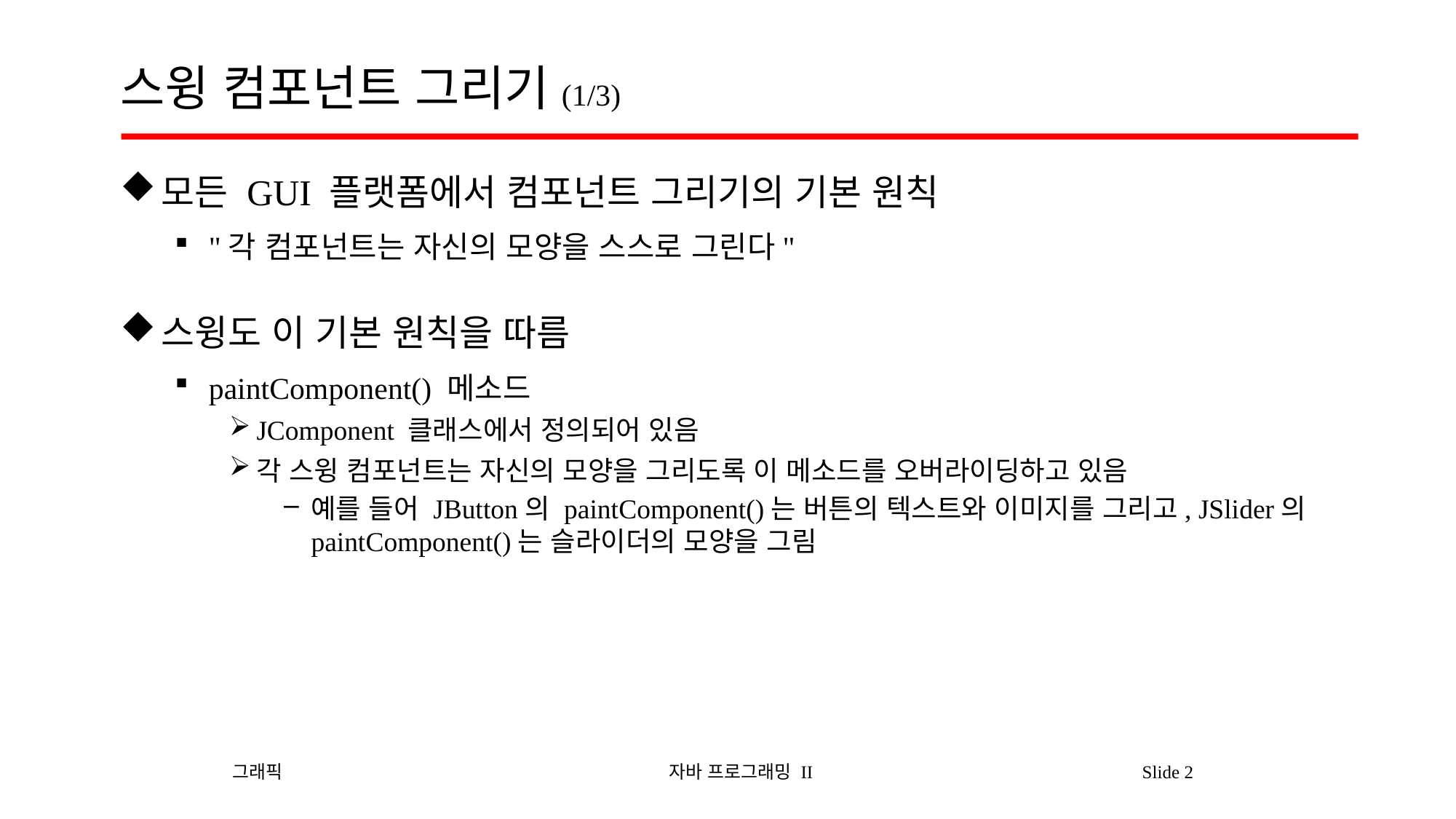

# 스윙 컴포넌트 그리기(1/3)
모든 GUI 플랫폼에서 컴포넌트 그리기의 기본 원칙
"각 컴포넌트는 자신의 모양을 스스로 그린다"
스윙도 이 기본 원칙을 따름
paintComponent() 메소드
JComponent 클래스에서 정의되어 있음
각 스윙 컴포넌트는 자신의 모양을 그리도록 이 메소드를 오버라이딩하고 있음
예를 들어 JButton의 paintComponent()는 버튼의 텍스트와 이미지를 그리고, JSlider의 paintComponent()는 슬라이더의 모양을 그림